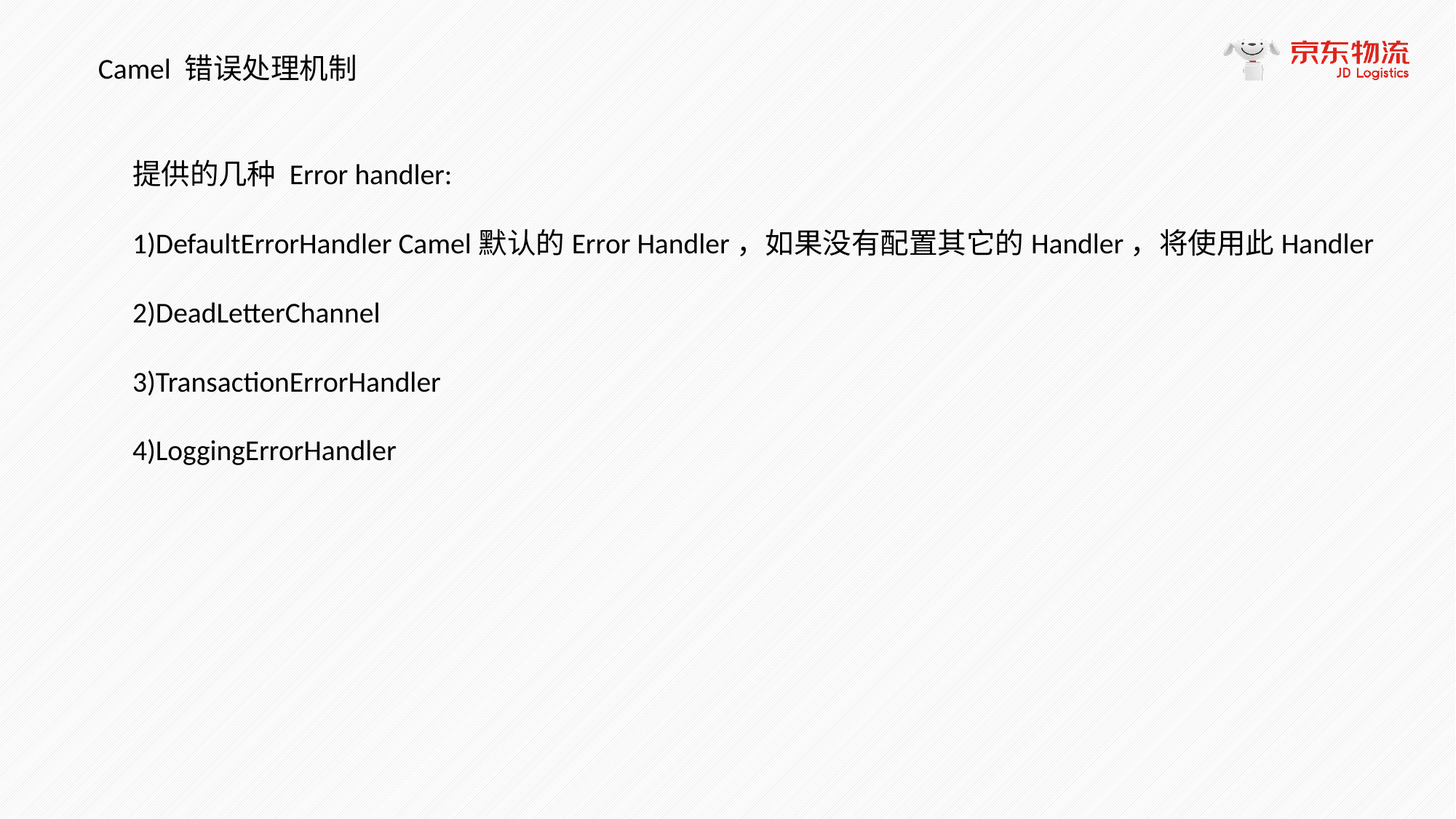

Camel 错误处理机制
提供的几种 Error handler:

1)DefaultErrorHandler Camel默认的Error Handler，如果没有配置其它的Handler，将使用此Handler
2)DeadLetterChannel
3)TransactionErrorHandler
4)LoggingErrorHandler